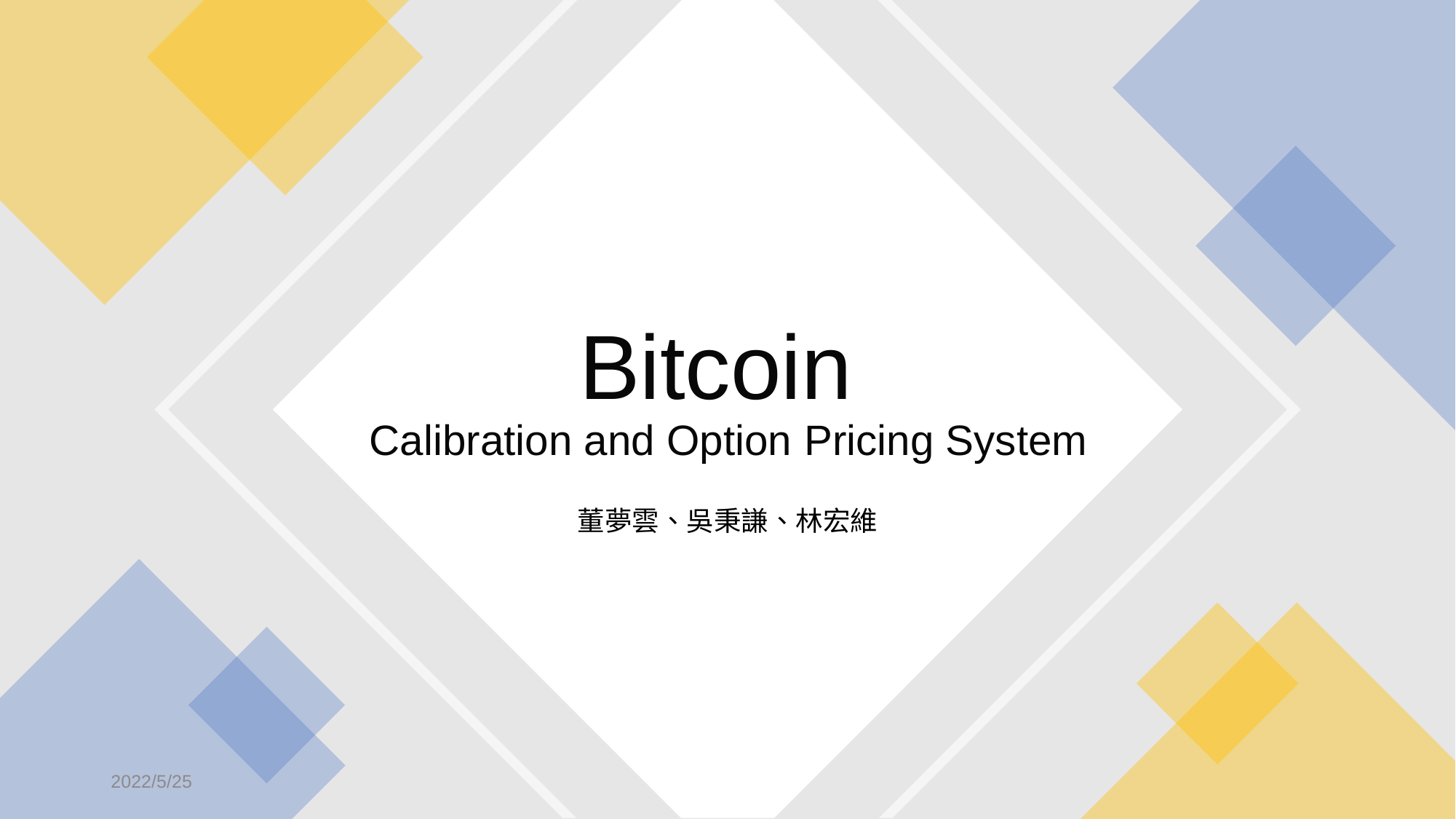

# Bitcoin Calibration and Option Pricing System
董夢雲、吳秉謙、林宏維

2022/5/25
昀騰金融科技
1